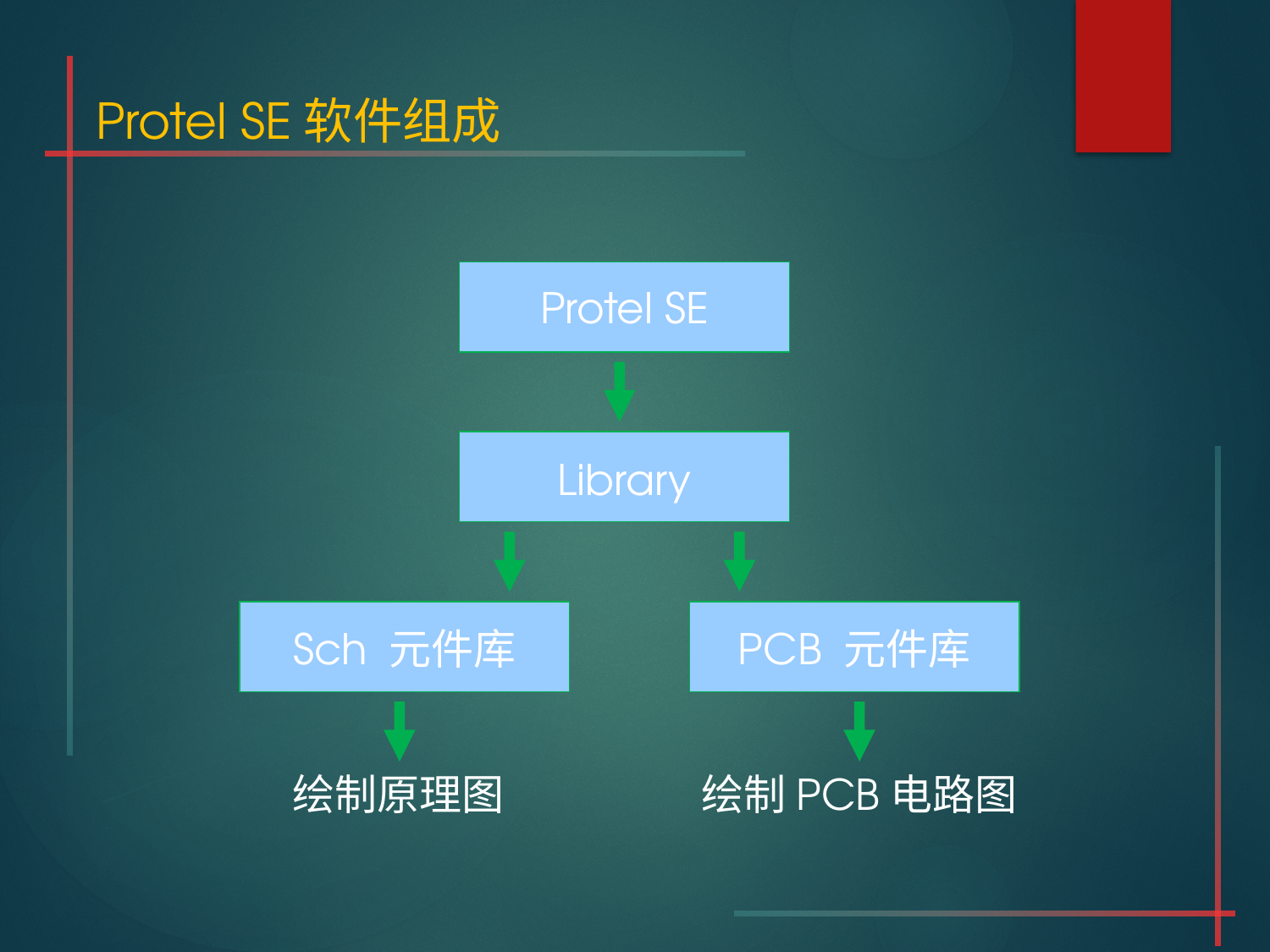

54
# Protel SE软件组成

Protel SE

Library

Sch 元件库
PCB 元件库

绘制原理图
绘制PCB电路图